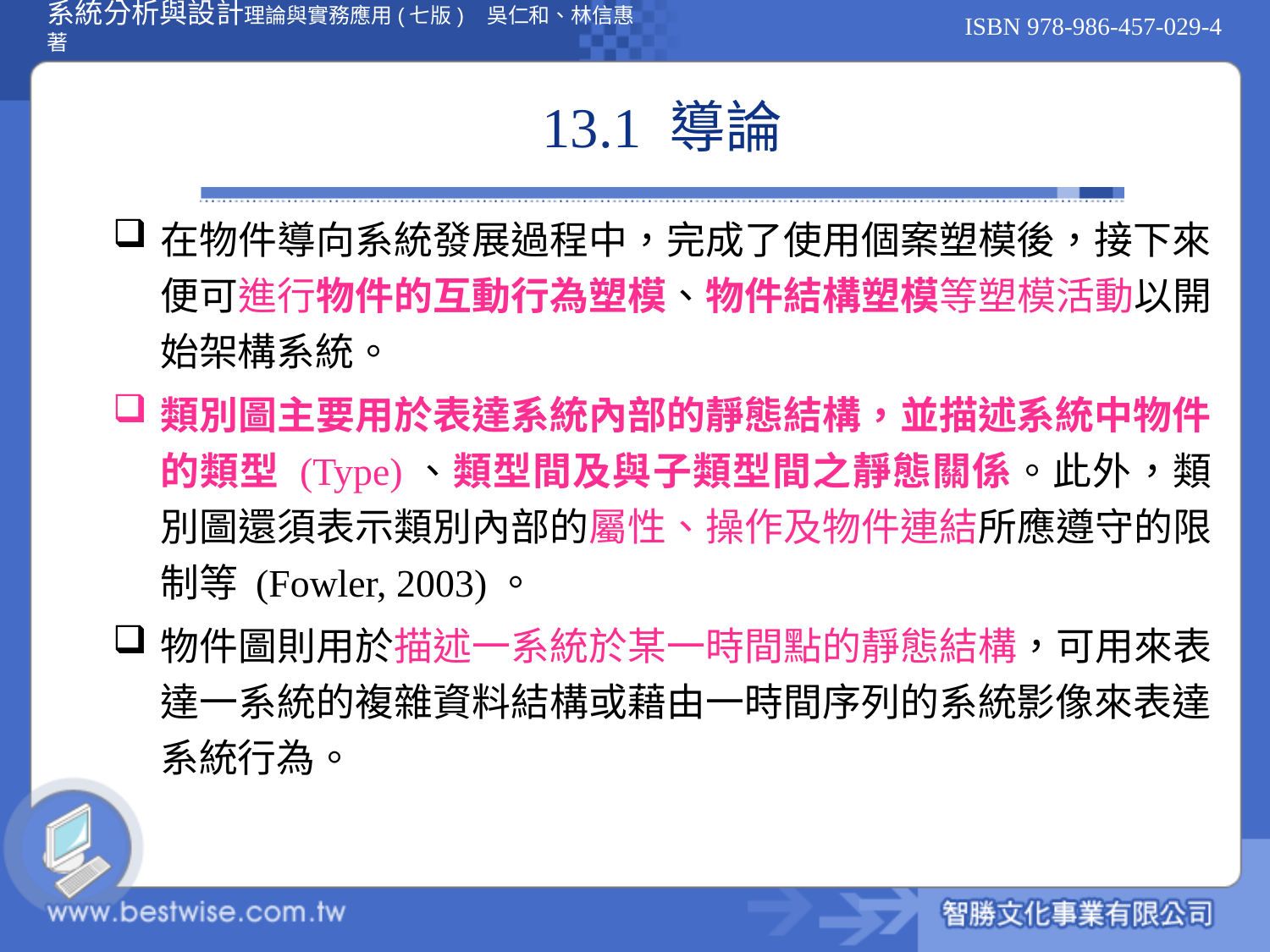

# 13.1 導論
在物件導向系統發展過程中，完成了使用個案塑模後，接下來便可進行物件的互動行為塑模、物件結構塑模等塑模活動以開始架構系統。
類別圖主要用於表達系統內部的靜態結構，並描述系統中物件的類型 (Type)、類型間及與子類型間之靜態關係。此外，類別圖還須表示類別內部的屬性、操作及物件連結所應遵守的限制等 (Fowler, 2003)。
物件圖則用於描述一系統於某一時間點的靜態結構，可用來表達一系統的複雜資料結構或藉由一時間序列的系統影像來表達系統行為。